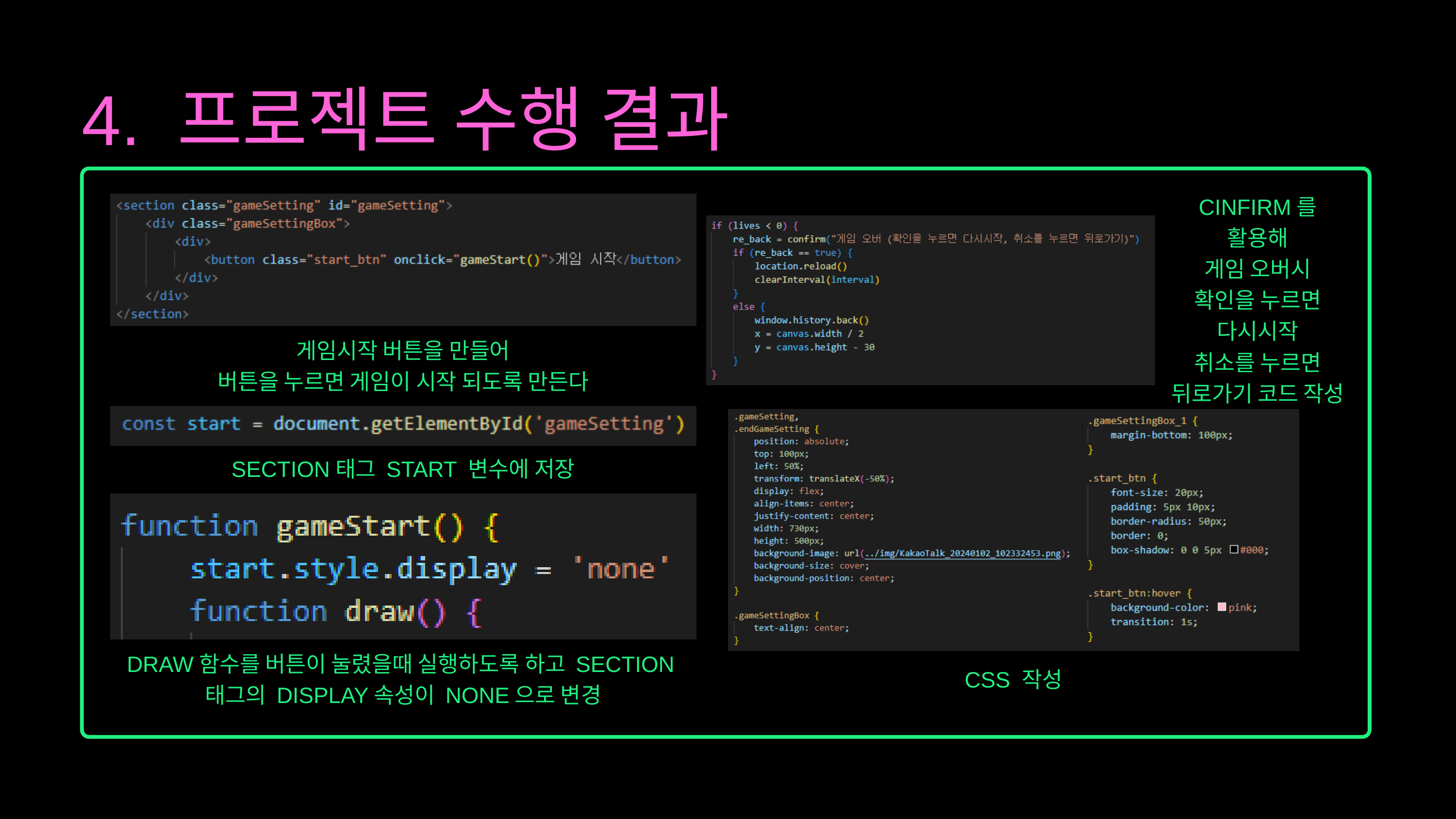

4. 프로젝트 수행 결과

CINFIRM를
활용해
게임 오버시
확인을 누르면
다시시작
취소를 누르면
뒤로가기 코드 작성

게임시작 버튼을 만들어
버튼을 누르면 게임이 시작 되도록 만든다

SECTION태그 START 변수에 저장

DRAW함수를 버튼이 눌렸을때 실행하도록 하고 SECTION태그의 DISPLAY속성이 NONE으로 변경
CSS 작성